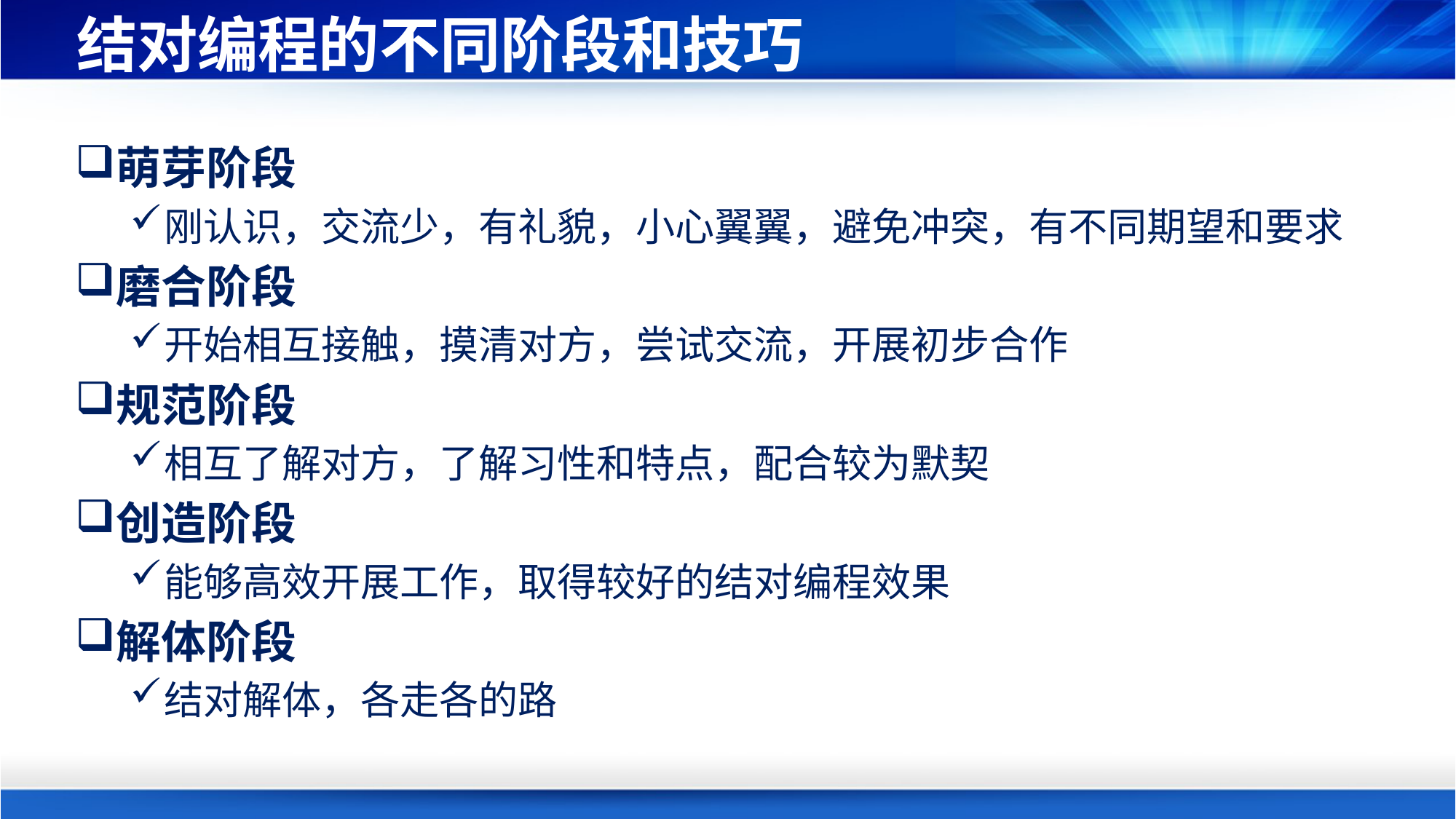

# 结对编程的不同阶段和技巧
萌芽阶段
刚认识，交流少，有礼貌，小心翼翼，避免冲突，有不同期望和要求
磨合阶段
开始相互接触，摸清对方，尝试交流，开展初步合作
规范阶段
相互了解对方，了解习性和特点，配合较为默契
创造阶段
能够高效开展工作，取得较好的结对编程效果
解体阶段
结对解体，各走各的路